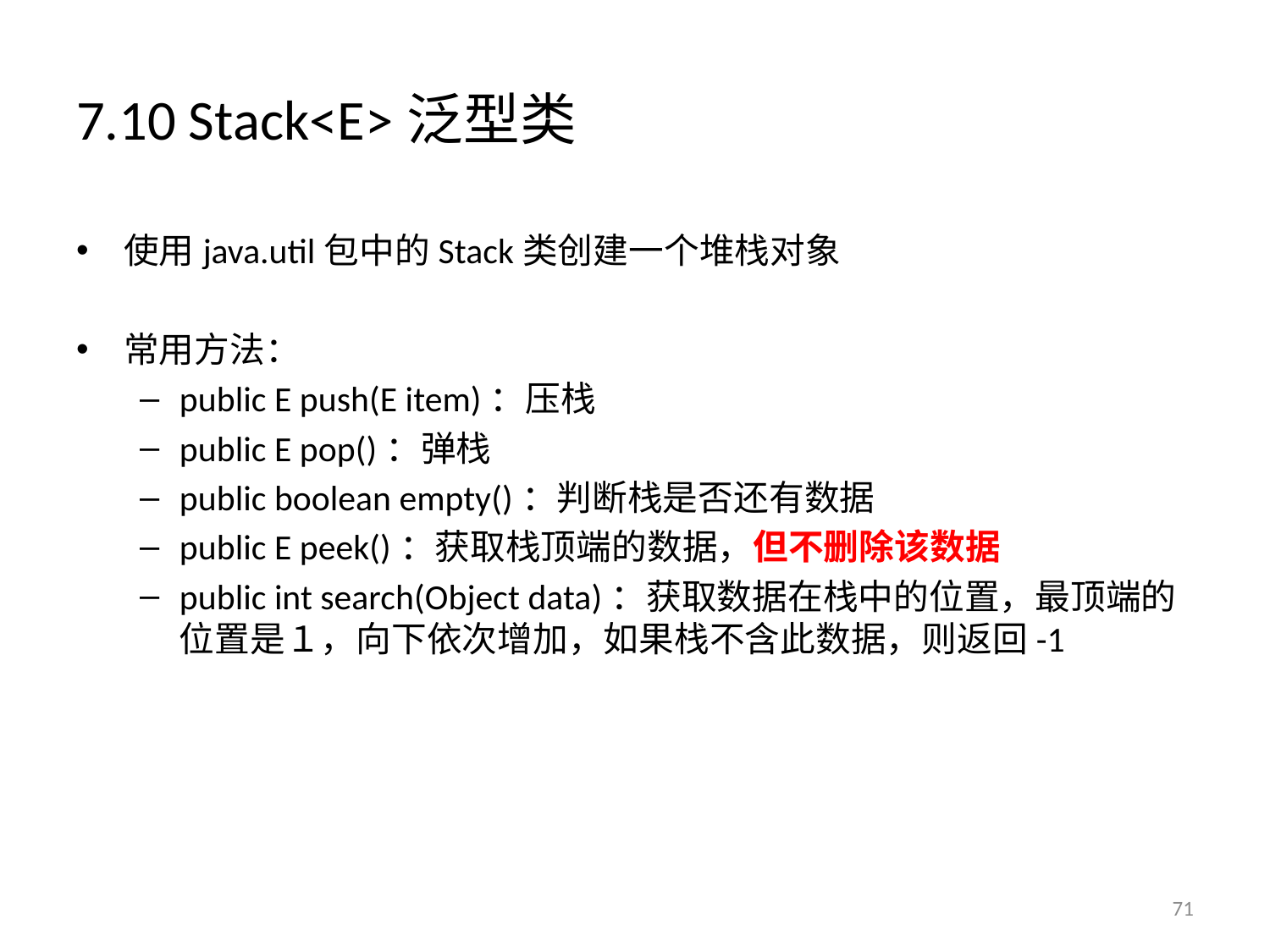

# 7.10 Stack<E>泛型类
使用java.util包中的Stack类创建一个堆栈对象

常用方法：
public E push(E item)：压栈
public E pop()：弹栈
public boolean empty()：判断栈是否还有数据
public E peek()：获取栈顶端的数据，但不删除该数据
public int search(Object data)：获取数据在栈中的位置，最顶端的位置是１，向下依次增加，如果栈不含此数据，则返回-1

71